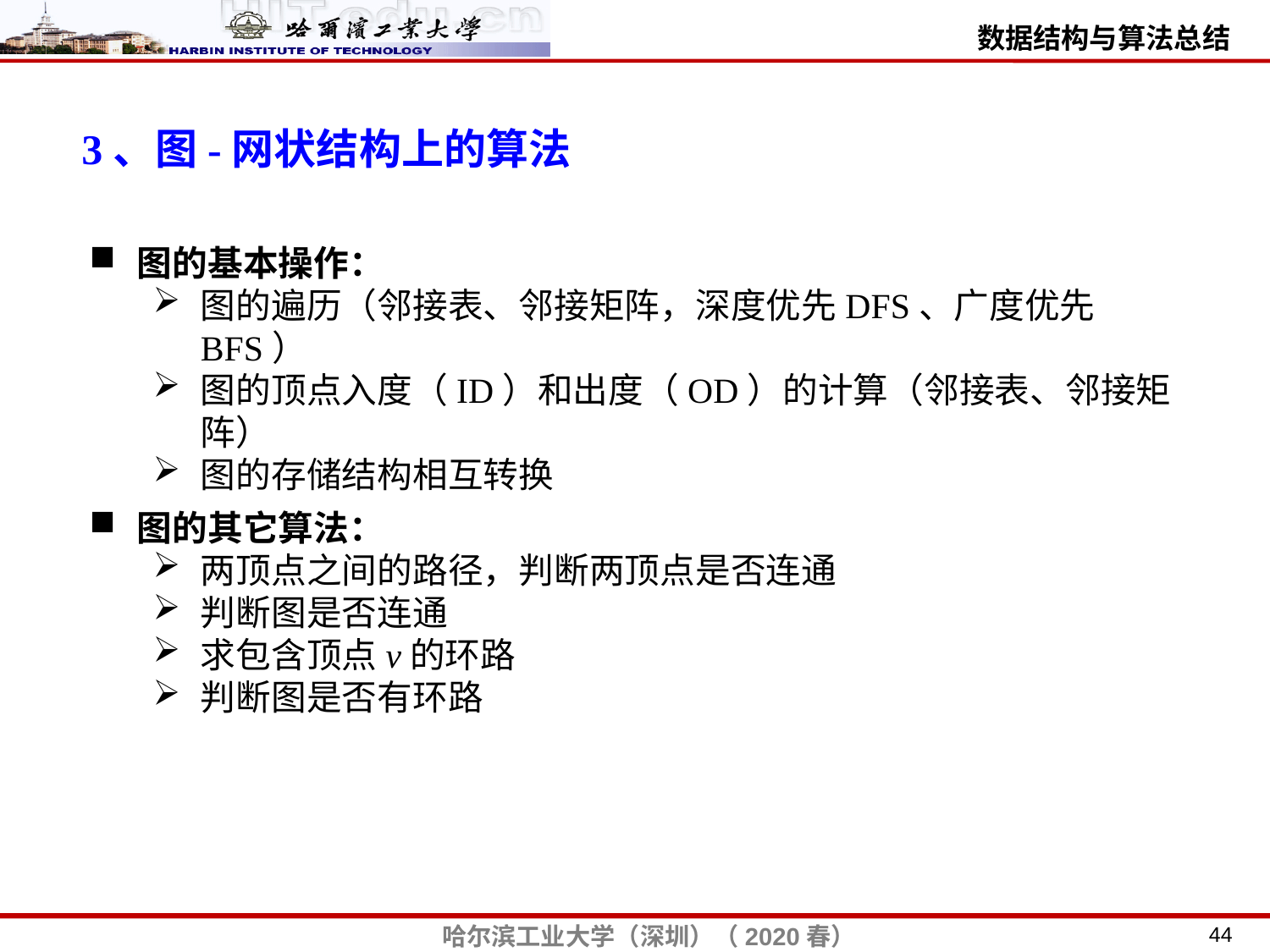

3、图-网状结构上的算法
图的基本操作：
图的遍历（邻接表、邻接矩阵，深度优先DFS、广度优先BFS）
图的顶点入度（ID）和出度（OD）的计算（邻接表、邻接矩阵）
图的存储结构相互转换

图的其它算法：
两顶点之间的路径，判断两顶点是否连通
判断图是否连通
求包含顶点v的环路
判断图是否有环路